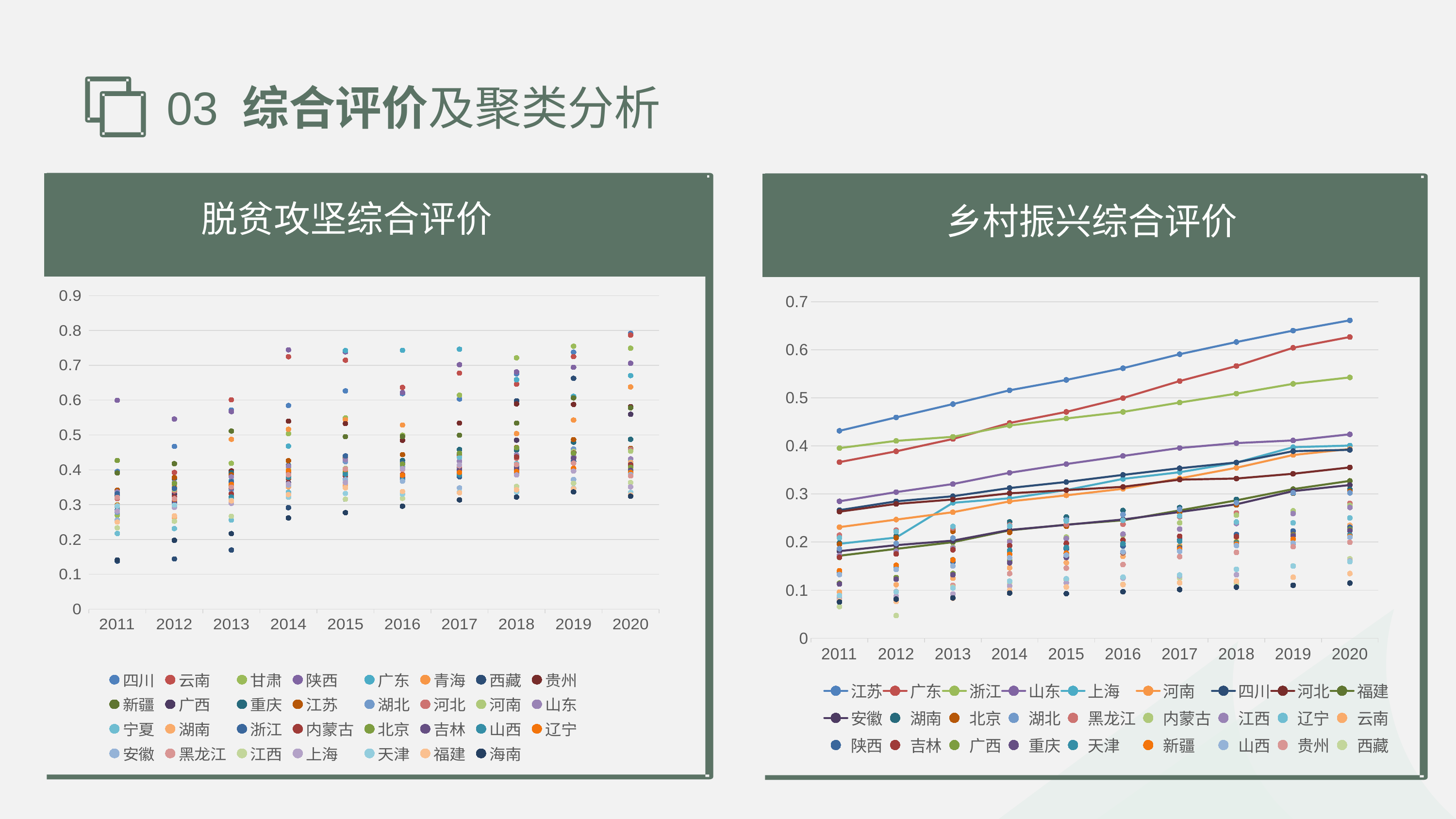

03 综合评价及聚类分析

脱贫攻坚综合评价

乡村振兴综合评价

### Chart

| Category | 四川 | 云南 | 甘肃 | 陕西 | 广东 | 青海 | 西藏 | 贵州 | 新疆 | 广西 | 重庆 | 江苏 | 湖北 | 河北 | 河南 | 山东 | 宁夏 | 湖南 | 浙江 | 内蒙古 | 北京 | 吉林 | 山西 | 辽宁 | 安徽 | 黑龙江 | 江西 | 上海 | 天津 | 福建 | 海南 |
|---|---|---|---|---|---|---|---|---|---|---|---|---|---|---|---|---|---|---|---|---|---|---|---|---|---|---|---|---|---|---|---|
| 2011 | 0.3952819487794 | 0.318684185885664 | 0.269557094346321 | 0.599471480925558 | 0.320223570069954 | 0.322122379543852 | 0.137883024047273 | 0.317814189966407 | 0.390908689745295 | 0.320500334489091 | 0.324502692781829 | 0.341537884384639 | 0.278036023454638 | 0.316999133539485 | 0.299828232241229 | 0.336641512794011 | 0.217181831582772 | 0.251781576664729 | 0.331608835128164 | 0.298387544092626 | 0.426818417129034 | 0.294872851256832 | 0.284365182450141 | 0.298100568031394 | 0.255833623721355 | 0.32094298315734 | 0.233546781079042 | 0.281501065232256 | 0.296468088869366 | 0.250189039886494 | 0.141447568183105 |
| 2012 | 0.467171715184866 | 0.392318461970727 | 0.266135652613066 | 0.545705730068927 | 0.320937434687868 | 0.351548002129329 | 0.144198001589962 | 0.360141656589655 | 0.417655918525468 | 0.32953512472469 | 0.375077074493174 | 0.377778135628878 | 0.297782737701021 | 0.338935864767186 | 0.343844927676436 | 0.362687105405487 | 0.231396764645621 | 0.262912329892604 | 0.346599671530324 | 0.321503551309797 | 0.361038787893912 | 0.30611830223182 | 0.298336242907033 | 0.315470356629131 | 0.293118422790579 | 0.317104137585788 | 0.252540438861921 | 0.292294443746586 | 0.298627641744052 | 0.268050438846071 | 0.197594461632066 |
| 2013 | 0.571555331537961 | 0.60098197753538 | 0.418714784333159 | 0.56715479765441 | 0.36945013532454 | 0.487701755807198 | 0.169669733141599 | 0.396671223756111 | 0.511255148127644 | 0.358634677289377 | 0.391544321449625 | 0.385868369363398 | 0.34239241989342 | 0.360383455239943 | 0.358876707797627 | 0.37976309441251 | 0.255801650680136 | 0.319411413969539 | 0.365820869805526 | 0.330922487931596 | 0.351508526981751 | 0.348049705899296 | 0.321865214147174 | 0.358221486681388 | 0.311987712447417 | 0.350280739460853 | 0.266752563668987 | 0.303565355305167 | 0.312674079618387 | 0.310828207159408 | 0.216829017303512 |
| 2014 | 0.584462881977021 | 0.724651775660661 | 0.503896260742135 | 0.74425302769987 | 0.467829252603429 | 0.516302332228052 | 0.291373448208285 | 0.539572972191734 | 0.409063351539009 | 0.363004994253008 | 0.412775249645607 | 0.426425802191415 | 0.39483736366699 | 0.390310595860647 | 0.401662889982549 | 0.410635491127146 | 0.335745493422358 | 0.350963756252225 | 0.396105555052415 | 0.374982724462696 | 0.378091739810274 | 0.380796497471069 | 0.379009359865639 | 0.397537377146052 | 0.356266580216835 | 0.385536845027947 | 0.321013300310549 | 0.359406612451776 | 0.321780615011453 | 0.329017265322379 | 0.261703825033801 |
| 2015 | 0.626418164726751 | 0.714676314579701 | 0.548996427921217 | 0.738579032118976 | 0.742401789443082 | 0.543921171327837 | 0.315345071209628 | 0.532696971957197 | 0.495058107710396 | 0.400360085830589 | 0.433721020933839 | 0.431593375465622 | 0.423270335650674 | 0.390870211309148 | 0.404135433087426 | 0.429273573600984 | 0.388742125726309 | 0.355438784444634 | 0.439996613824293 | 0.383041319836034 | 0.392573703317031 | 0.372127147370075 | 0.387574643949218 | 0.401120183368194 | 0.371553168711693 | 0.402468928982847 | 0.315722731149385 | 0.363337113814321 | 0.332116646987154 | 0.348169464383673 | 0.276979437111817 |
| 2016 | 0.618758620161857 | 0.636537626112355 | 0.499450259519649 | 0.621792451969161 | 0.743013414583193 | 0.528583795560549 | 0.375840481376894 | 0.48461478190483 | 0.495625966355384 | 0.40496950722373 | 0.427005431072289 | 0.443559144492978 | 0.40889368189492 | 0.38316760749296 | 0.402993810772348 | 0.417144070699125 | 0.374960483584907 | 0.369298554065761 | 0.41898758917185 | 0.386150199489468 | 0.416423142377944 | 0.376795747918226 | 0.371384675010315 | 0.38453290650144 | 0.367437520119893 | 0.400843795139093 | 0.318084755855931 | 0.403409916103833 | 0.330410098100971 | 0.337821902957557 | 0.295597548903379 |
| 2017 | 0.603233683810902 | 0.677515794054736 | 0.61441932668235 | 0.701666293567969 | 0.746058101491673 | 0.405393917064027 | 0.380066764002567 | 0.534070781882656 | 0.499284156827356 | 0.441155949230977 | 0.458149407393655 | 0.440525935455076 | 0.405078541457238 | 0.41392545834185 | 0.398324886950166 | 0.425291695996172 | 0.43596143591302 | 0.385597642936345 | 0.381877298466833 | 0.409468423308464 | 0.447670918701552 | 0.400007624380748 | 0.386102084332097 | 0.392307395079037 | 0.34807227398232 | 0.411335844416666 | 0.335042957254637 | 0.414195129893103 | 0.336150482948376 | 0.334120978845409 | 0.31366616479182 |
| 2018 | 0.67547415634744 | 0.645836174775233 | 0.721406283789123 | 0.681066091312603 | 0.658583033251774 | 0.503865367464346 | 0.598213782401268 | 0.589062855682107 | 0.534145618578278 | 0.485090146308099 | 0.45666529147235 | 0.464123318700126 | 0.435535666069963 | 0.433271433311229 | 0.404329439233356 | 0.442988351835043 | 0.417886277555971 | 0.405972589568336 | 0.408110638375009 | 0.43709269004873 | 0.463244510539524 | 0.403002667288157 | 0.392384450817337 | 0.395202407743376 | 0.352298944890365 | 0.414841600441828 | 0.352409710722866 | 0.38532728840058 | 0.336069024481118 | 0.342729001048741 | 0.321693323240288 |
| 2019 | 0.737571991782596 | 0.724773815630865 | 0.754684688129964 | 0.694053813566448 | 0.610986998731271 | 0.542800041342664 | 0.662516571612292 | 0.58752178912099 | 0.606389937599704 | 0.450653081006076 | 0.479425478124151 | 0.486865454534115 | 0.459607180423442 | 0.435344953626458 | 0.452839131416099 | 0.438064429808474 | 0.424405332917602 | 0.423113043726165 | 0.424320845981403 | 0.448157656121835 | 0.447329127054903 | 0.43320521840459 | 0.403496780845517 | 0.404265320754287 | 0.372303223632572 | 0.41906804082758 | 0.361437683585025 | 0.396359311390452 | 0.34727600589711 | 0.345731516043994 | 0.336617832377267 |
| 2020 | 0.791860219465847 | 0.786602304054169 | 0.748943739472157 | 0.705748368953705 | 0.670377947604167 | 0.637909692631267 | 0.581463431929416 | 0.580883173485282 | 0.577971383829261 | 0.559378615153003 | 0.487619867543486 | 0.461634602559946 | 0.458852101341748 | 0.457713901563859 | 0.453501600554363 | 0.431211836692597 | 0.422177628985717 | 0.421159174432505 | 0.415200510514867 | 0.414132036290728 | 0.40716931657627 | 0.398185411420352 | 0.39329375391383 | 0.392359947897486 | 0.386246295312805 | 0.382262342023988 | 0.363478468738958 | 0.35104133343864 | 0.335164463047264 | 0.328074845706697 | 0.324152271669031 |

### Chart

| Category | 江苏 | 广东 | 浙江 | 山东 | 上海 | 河南 | 四川 | 河北 | 福建 | 安徽 | 湖南 | 北京 | 湖北 | 黑龙江 | 内蒙古 | 江西 | 辽宁 | 云南 | 陕西 | 吉林 | 广西 | 重庆 | 天津 | 新疆 | 山西 | 贵州 | 西藏 | 海南 | 甘肃 | 宁夏 | 青海 |
|---|---|---|---|---|---|---|---|---|---|---|---|---|---|---|---|---|---|---|---|---|---|---|---|---|---|---|---|---|---|---|---|
| 2011 | 0.431478021275597 | 0.366363855555022 | 0.395565057269541 | 0.284879447565992 | 0.196449053889592 | 0.23106839721033 | 0.266424562459187 | 0.263319423958491 | 0.171588637692882 | 0.181091402911007 | 0.197965030282916 | 0.195578346962881 | 0.186052163821079 | 0.214382442964119 | 0.167927889049437 | 0.172412746414862 | 0.20871360387139 | 0.095972326274509 | 0.137286669455621 | 0.168270141144864 | 0.114282381286966 | 0.112823059425667 | 0.134114378948743 | 0.140362398372627 | 0.132395183561392 | 0.0840736413435255 | 0.0656552475264867 | 0.0810710891208927 | 0.0887443806060891 | 0.0777290644502284 | 0.0754106155980448 |
| 2012 | 0.459398313168529 | 0.388847867857117 | 0.410576170313671 | 0.303943303575573 | 0.209364944564438 | 0.246797548519294 | 0.284768899708628 | 0.279416327917011 | 0.185800181112732 | 0.193573185443616 | 0.212604173553638 | 0.209058683307415 | 0.197262245213043 | 0.224732840848828 | 0.178259764309486 | 0.181026863900168 | 0.221894619725444 | 0.111237178442602 | 0.150774482998048 | 0.17532207664209 | 0.126340823226371 | 0.122893911098132 | 0.146958207329775 | 0.151711367408969 | 0.143128557014936 | 0.0971797929986462 | 0.0471001543324775 | 0.0874707901742611 | 0.0966106281278054 | 0.0765972239364139 | 0.0812381363998015 |
| 2013 | 0.487062641614028 | 0.414480259201566 | 0.419003047872911 | 0.320760921736894 | 0.281698083026316 | 0.262154942841527 | 0.295367065627619 | 0.288581848964169 | 0.199787816201998 | 0.202930348523264 | 0.225279441308886 | 0.222331145916463 | 0.208330920830345 | 0.229126594318506 | 0.18909453867633 | 0.187284007453969 | 0.232463552218786 | 0.124778744003754 | 0.159078808872104 | 0.183977292046729 | 0.134572983771848 | 0.131915109475707 | 0.163135505454678 | 0.162714821213626 | 0.150242021028724 | 0.110008830938514 | 0.105763750407586 | 0.0920268851261549 | 0.10442220658411 | 0.08309467056951 | 0.0838817674035123 |
| 2014 | 0.515772397363019 | 0.447750722563113 | 0.442431775017925 | 0.344204448811646 | 0.291128366453483 | 0.284646241037491 | 0.312503817806175 | 0.301466994929762 | 0.224327613457561 | 0.225244972337528 | 0.241993855465804 | 0.220235650987135 | 0.233125986250258 | 0.235517646154294 | 0.202606434226206 | 0.200601661346995 | 0.233547691323673 | 0.146522373806891 | 0.181148916467932 | 0.192450496954368 | 0.16117374420823 | 0.156891466239373 | 0.182933936227322 | 0.17425735808425 | 0.167351126098501 | 0.13453818417454 | 0.115595266565008 | 0.108792414012731 | 0.118605217348181 | 0.100031170687594 | 0.0939950643034222 |
| 2015 | 0.537361303418699 | 0.470837366377328 | 0.457124713909192 | 0.362371331279871 | 0.308182639283079 | 0.297308814518761 | 0.325063170690796 | 0.308068711335213 | 0.236180757461142 | 0.235850355382272 | 0.252199809746269 | 0.232770029267557 | 0.246298166737634 | 0.236658885056906 | 0.210247637487533 | 0.207249724339564 | 0.243807669609325 | 0.157092794601539 | 0.185497633604857 | 0.197184905919349 | 0.169009718631155 | 0.168083877545903 | 0.188815386830489 | 0.176882753364045 | 0.172853320762511 | 0.145858418074018 | 0.121306751857424 | 0.115408141249781 | 0.123695913568376 | 0.106557809951299 | 0.0928387910695692 |
| 2016 | 0.561730801900721 | 0.499677890331281 | 0.470810828073604 | 0.379160798576821 | 0.331424512634096 | 0.310872341217022 | 0.339758031322539 | 0.314974956064261 | 0.245325168138653 | 0.246953828490123 | 0.26572465487643 | 0.245574380618734 | 0.257134734441444 | 0.236972058019554 | 0.214496386813115 | 0.216568188608135 | 0.245545536605429 | 0.170133213345361 | 0.191771949474836 | 0.204088714416721 | 0.179042315146584 | 0.177744546760422 | 0.196456935949748 | 0.179093844995927 | 0.17971255788186 | 0.153125296922141 | 0.112106431621552 | 0.125241360567977 | 0.127152716359971 | 0.11147822080433 | 0.0966343037264423 |
| 2017 | 0.590822308540874 | 0.535001010583444 | 0.490261025007691 | 0.395736220476134 | 0.345311970510455 | 0.332486302955851 | 0.353598054009847 | 0.329897508589212 | 0.265947108833825 | 0.262578174910697 | 0.271805468034688 | 0.261779093596761 | 0.267948293949507 | 0.252598933245954 | 0.240026323240283 | 0.227042122248642 | 0.254371175253974 | 0.192478736310605 | 0.204671269812853 | 0.212020093496324 | 0.18939472666607 | 0.187426595418973 | 0.201901932837293 | 0.185081554120744 | 0.180890890162456 | 0.169672812186173 | 0.124929545978628 | 0.129614157536957 | 0.131525246770808 | 0.115248753276914 | 0.101291489666952 |
| 2018 | 0.616185426103727 | 0.566286236412656 | 0.50882871749795 | 0.405916249632981 | 0.365299356127305 | 0.354534531384963 | 0.365627019788446 | 0.332188609349408 | 0.286786533746818 | 0.278649370509739 | 0.288741664264887 | 0.277332612439039 | 0.281815507230492 | 0.260652125088101 | 0.256015955005503 | 0.23858864027973 | 0.241728460791101 | 0.209499753009297 | 0.215869301585369 | 0.211397951292436 | 0.199977898891982 | 0.19781455095636 | 0.197444922943811 | 0.195614194795691 | 0.192712281291593 | 0.178522952174857 | 0.113890656684771 | 0.132047768054042 | 0.143315930111713 | 0.118807578794845 | 0.106296823807823 |
| 2019 | 0.639947565334016 | 0.604188160369021 | 0.529175822050709 | 0.411420352607781 | 0.397393218485542 | 0.381151794352234 | 0.38914438657828 | 0.342142440675649 | 0.310222330262196 | 0.306026764094547 | 0.301536005519479 | 0.302216684018588 | 0.302557671356517 | 0.261691067977464 | 0.264994160181414 | 0.259391674946545 | 0.24008012401948 | 0.218612020839299 | 0.222975250156589 | 0.215537114140537 | 0.214737344358816 | 0.213115700424462 | 0.19752622997499 | 0.205983135688981 | 0.197713567794757 | 0.190409121711341 | 0.150361346600755 | 0.150086557957303 | 0.150234094846937 | 0.126946606118585 | 0.110046279117099 |
| 2020 | 0.661296657935215 | 0.626632642801604 | 0.542541002861477 | 0.424208489633941 | 0.400814488748574 | 0.393682825058906 | 0.391910565825891 | 0.355335673656193 | 0.327253126843479 | 0.318688676562494 | 0.30955018966169 | 0.305593667083171 | 0.302345134971517 | 0.280481579013077 | 0.276309878667446 | 0.271991808700709 | 0.25020453039343 | 0.234829514156716 | 0.230532230027664 | 0.226492982673345 | 0.226419474815134 | 0.223790168583373 | 0.214814568648758 | 0.212068166530132 | 0.210097472689824 | 0.199458510407338 | 0.165264370177316 | 0.160787642046995 | 0.159171989869268 | 0.13457829580505 | 0.114584711396855 |